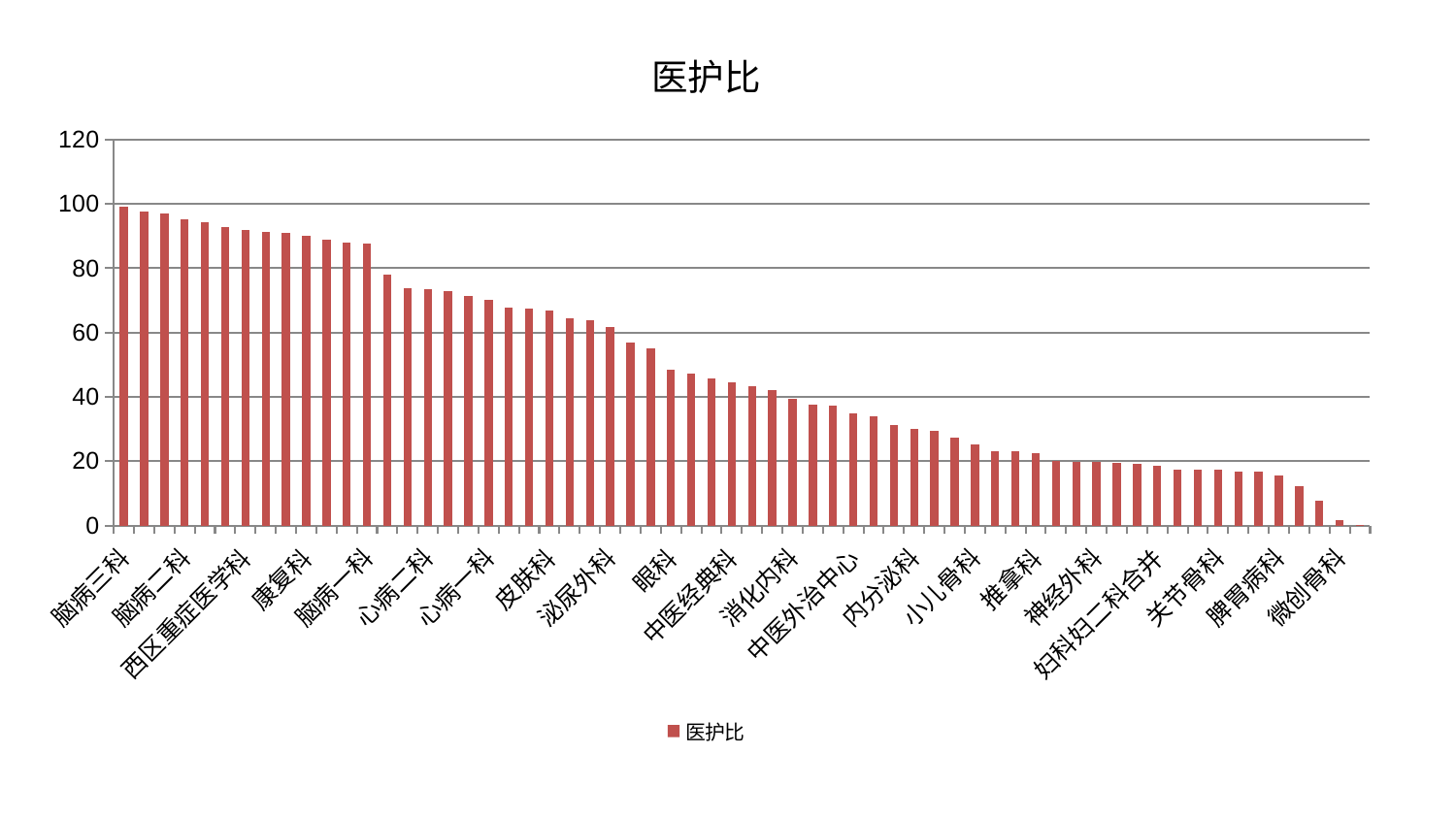

### Chart: 医护比

| Category | 医护比 |
|---|---|
| 脑病三科 | 99.26000231668621 |
| 口腔科 | 97.74358558604605 |
| 脾胃科消化科合并 | 97.096920804737 |
| 脑病二科 | 95.18115430529299 |
| 胸外科 | 94.17858840483895 |
| 美容皮肤科 | 92.92440060369533 |
| 西区重症医学科 | 91.96166524316843 |
| 普通外科 | 91.28198517371868 |
| 小儿推拿科 | 90.95242919037341 |
| 康复科 | 90.04338271692747 |
| 肝胆外科 | 88.82802916450379 |
| 老年医学科 | 87.99937195947649 |
| 脑病一科 | 87.81838953358437 |
| 综合内科 | 78.10350811978148 |
| 肾病科 | 73.9030906296296 |
| 心病二科 | 73.41938657366023 |
| 肝病科 | 72.93892351380072 |
| 妇科 | 71.26588357887888 |
| 心病一科 | 70.18739856819292 |
| 肿瘤内科 | 67.71728327834727 |
| 脊柱骨科 | 67.41236005480782 |
| 皮肤科 | 66.93284209192105 |
| 身心医学科 | 64.39582860733266 |
| 神经内科 | 63.829218822161614 |
| 泌尿外科 | 61.714957924256076 |
| 心病三科 | 56.86286098124251 |
| 风湿病科 | 55.09252415985317 |
| 眼科 | 48.410284648886524 |
| 心血管内科 | 47.14713709177107 |
| 肛肠科 | 45.80923307142382 |
| 中医经典科 | 44.59728457950738 |
| 创伤骨科 | 43.25220168582642 |
| 骨科 | 42.21875191121269 |
| 消化内科 | 39.47120784163729 |
| 血液科 | 37.466734032855385 |
| 肾脏内科 | 37.303997017606314 |
| 中医外治中心 | 34.814833386883556 |
| 运动损伤骨科 | 33.86977353055647 |
| 妇二科 | 31.092166364283557 |
| 内分泌科 | 30.06452495273406 |
| 东区重症医学科 | 29.422299160241216 |
| 心病四科 | 27.27309519236858 |
| 小儿骨科 | 25.150743176526213 |
| 重症医学科 | 22.973960378735804 |
| 男科 | 22.95417742251793 |
| 推拿科 | 22.564704283864657 |
| 针灸科 | 20.15734728031744 |
| 耳鼻喉科 | 19.890377254202374 |
| 神经外科 | 19.629735821844243 |
| 周围血管科 | 19.593037891568343 |
| 东区肾病科 | 19.31571844351121 |
| 妇科妇二科合并 | 18.518619700362194 |
| 治未病中心 | 17.49136257906134 |
| 显微骨科 | 17.479813549148737 |
| 关节骨科 | 17.206895882358975 |
| 医院 | 16.892298369184466 |
| 乳腺甲状腺外科 | 16.672837623552827 |
| 脾胃病科 | 15.515947723798007 |
| 儿科 | 12.3384643220964 |
| 产科 | 7.606704071662729 |
| 微创骨科 | 1.6064865782000837 |
| 呼吸内科 | 0.2562473874298421 |
239